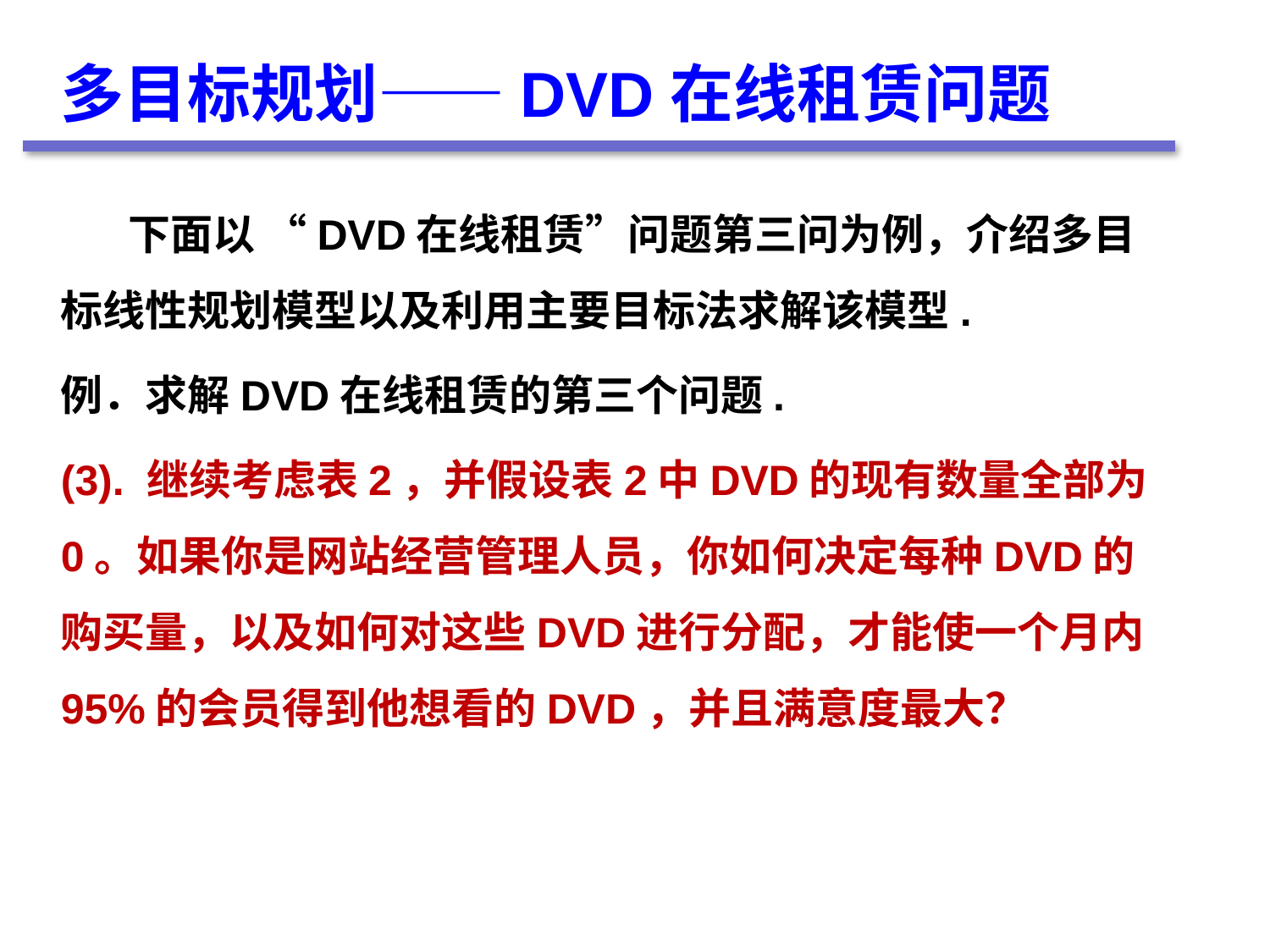

多目标规划——DVD在线租赁问题
      下面以 “DVD在线租赁”问题第三问为例，介绍多目标线性规划模型以及利用主要目标法求解该模型.
例．求解DVD在线租赁的第三个问题.
(3). 继续考虑表2，并假设表2中DVD的现有数量全部为0。如果你是网站经营管理人员，你如何决定每种DVD的购买量，以及如何对这些DVD进行分配，才能使一个月内95%的会员得到他想看的DVD，并且满意度最大？